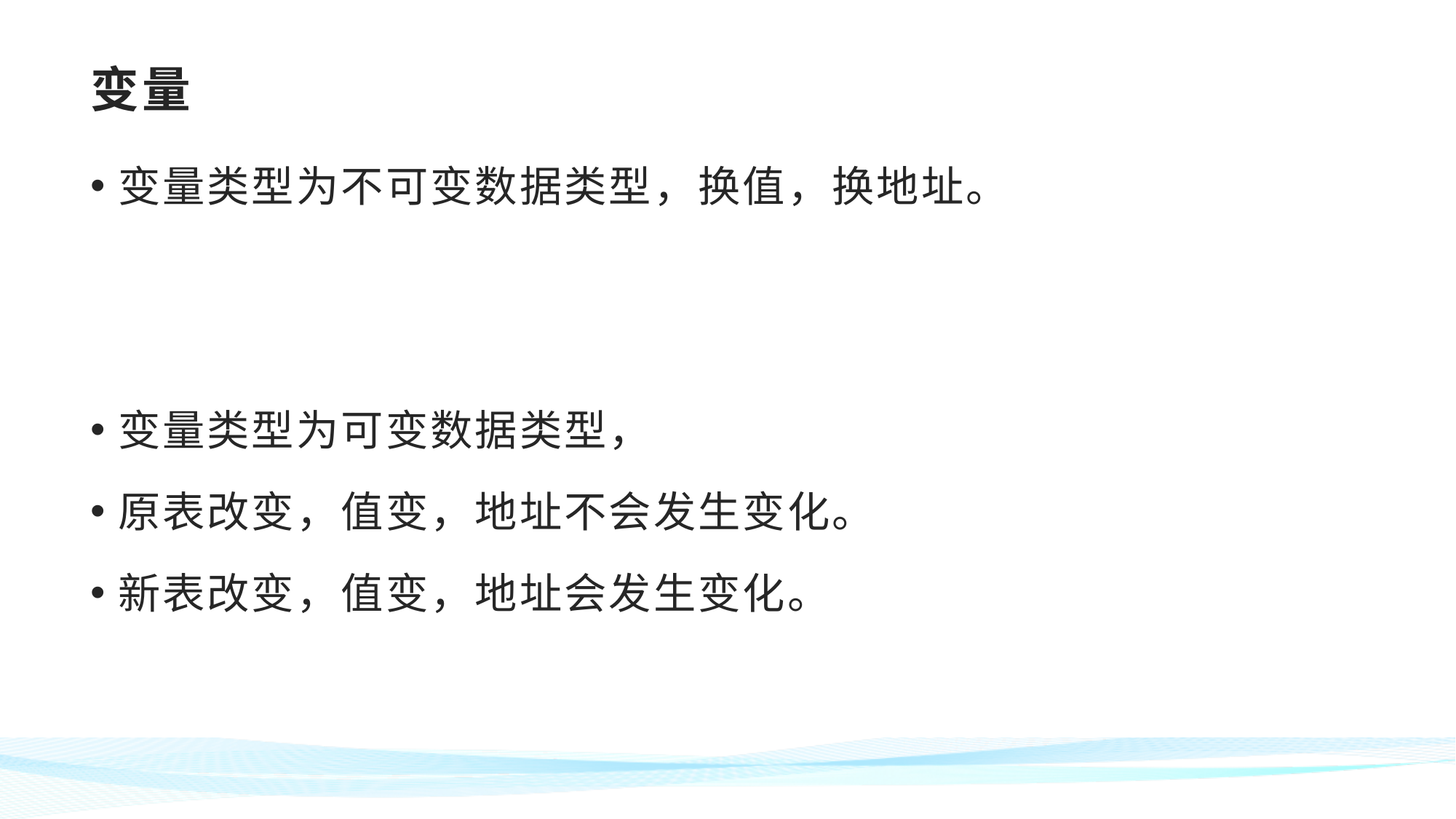

# 变量
变量类型为不可变数据类型，换值，换地址。

变量类型为可变数据类型，
原表改变，值变，地址不会发生变化。
新表改变，值变，地址会发生变化。